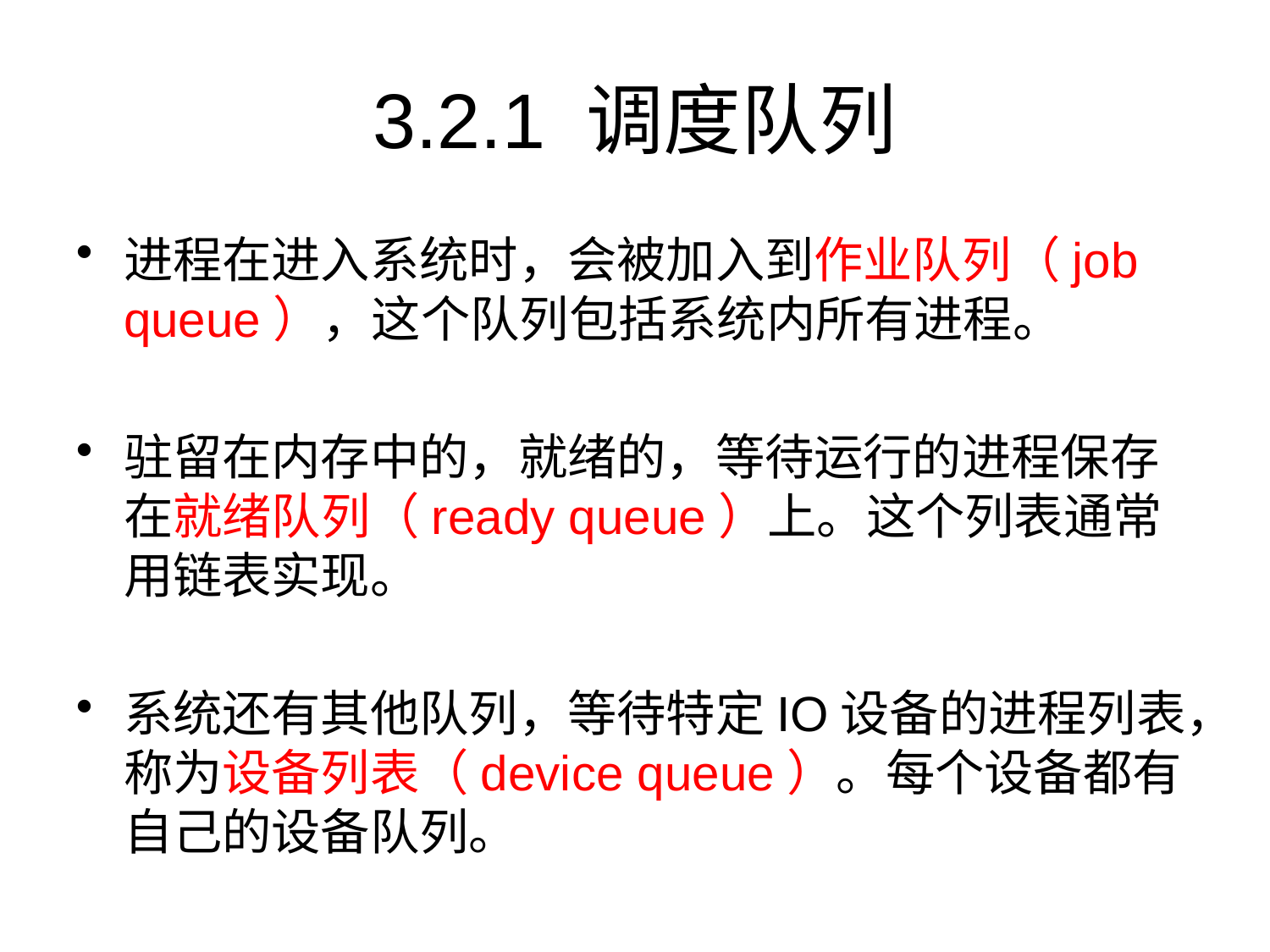

# 3.2.1 调度队列
进程在进入系统时，会被加入到作业队列（job queue），这个队列包括系统内所有进程。

驻留在内存中的，就绪的，等待运行的进程保存在就绪队列（ready queue）上。这个列表通常用链表实现。

系统还有其他队列，等待特定IO设备的进程列表，称为设备列表（device queue）。每个设备都有自己的设备队列。